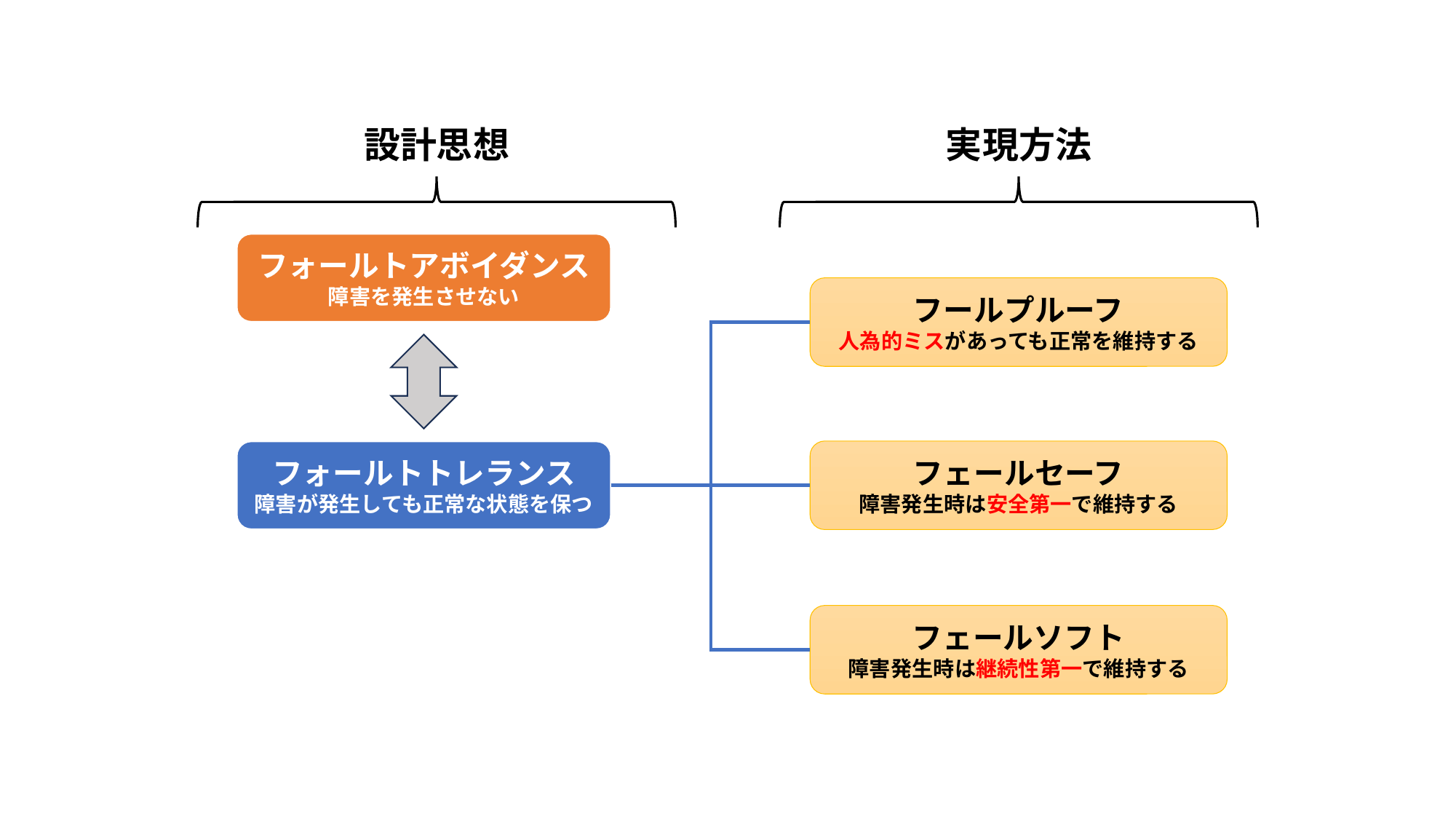

実現方法
設計思想
フォールトアボイダンス
障害を発生させない
フールプルーフ
人為的ミスがあっても正常を維持する

フォールトトレランス
障害が発生しても正常な状態を保つ
フェールセーフ
障害発生時は安全第一で維持する
フェールソフト
障害発生時は継続性第一で維持する